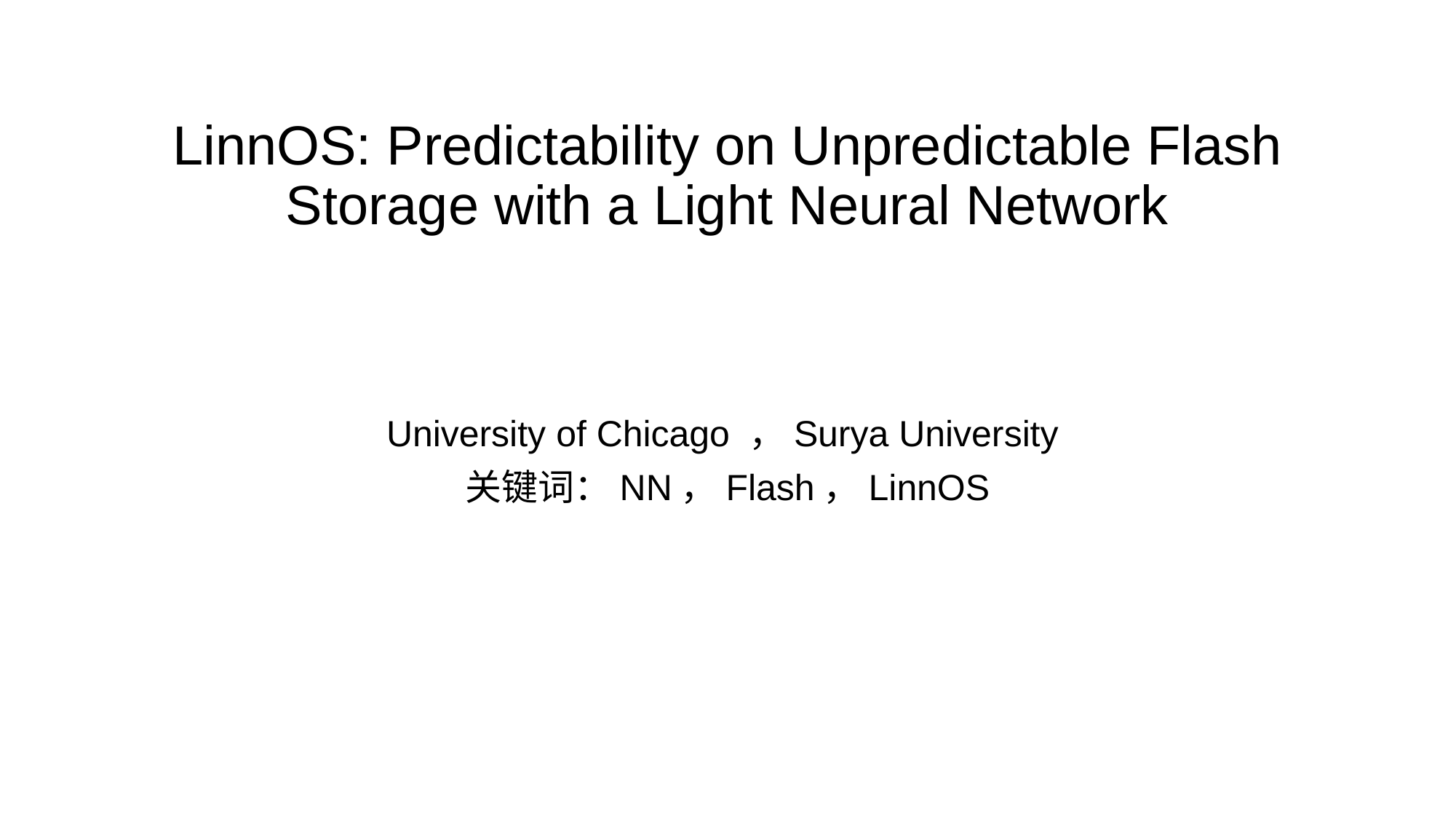

# LinnOS: Predictability on Unpredictable Flash Storage with a Light Neural Network
University of Chicago ，Surya University
关键词：NN，Flash，LinnOS